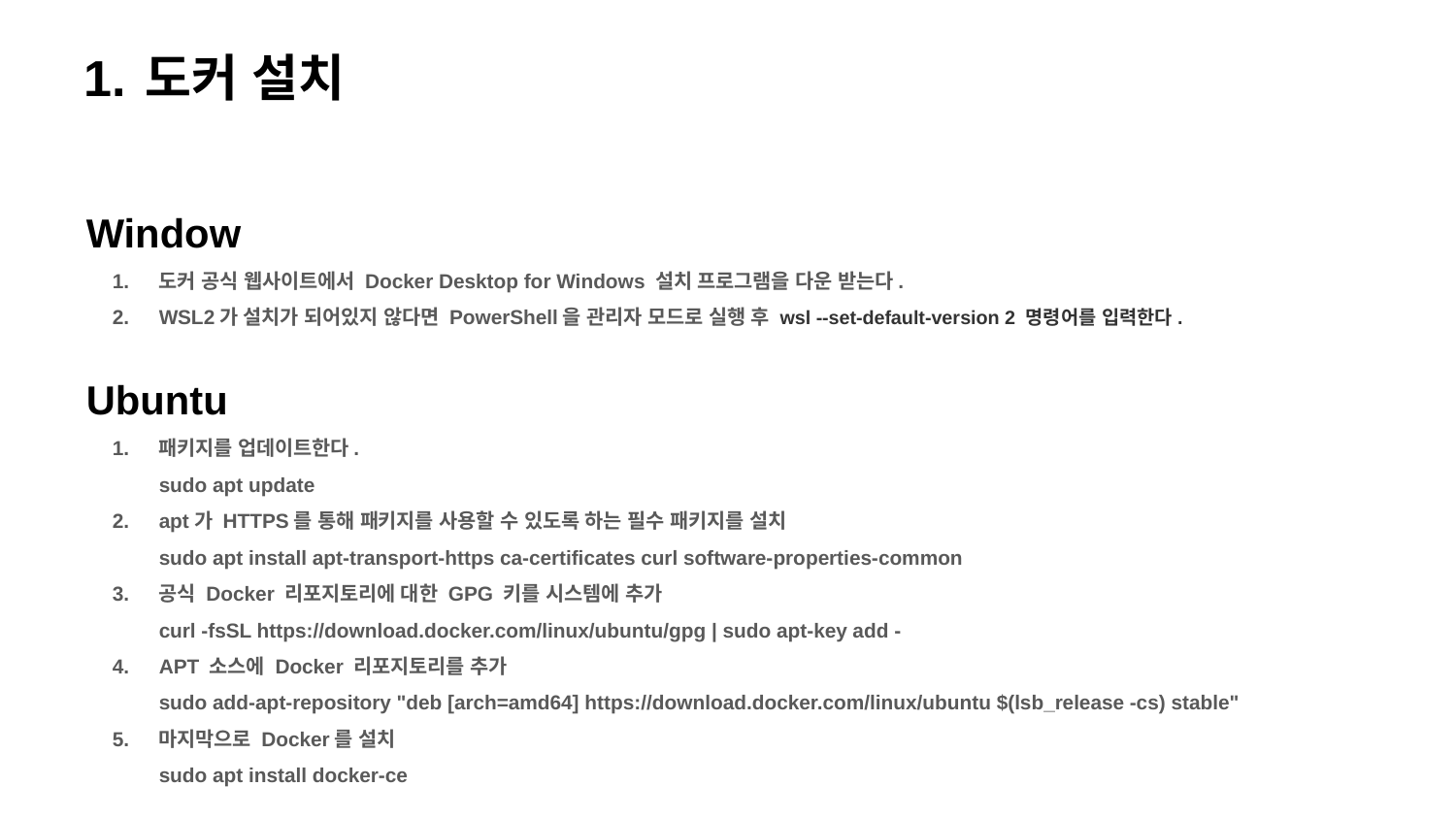

도커 설치
Window
도커 공식 웹사이트에서 Docker Desktop for Windows 설치 프로그램을 다운 받는다.
WSL2가 설치가 되어있지 않다면 PowerShell을 관리자 모드로 실행 후 wsl --set-default-version 2 명령어를 입력한다.
Ubuntu
패키지를 업데이트한다.
sudo apt update
apt가 HTTPS를 통해 패키지를 사용할 수 있도록 하는 필수 패키지를 설치
sudo apt install apt-transport-https ca-certificates curl software-properties-common
공식 Docker 리포지토리에 대한 GPG 키를 시스템에 추가
curl -fsSL https://download.docker.com/linux/ubuntu/gpg | sudo apt-key add -
APT 소스에 Docker 리포지토리를 추가
sudo add-apt-repository "deb [arch=amd64] https://download.docker.com/linux/ubuntu $(lsb_release -cs) stable"
마지막으로 Docker를 설치
sudo apt install docker-ce